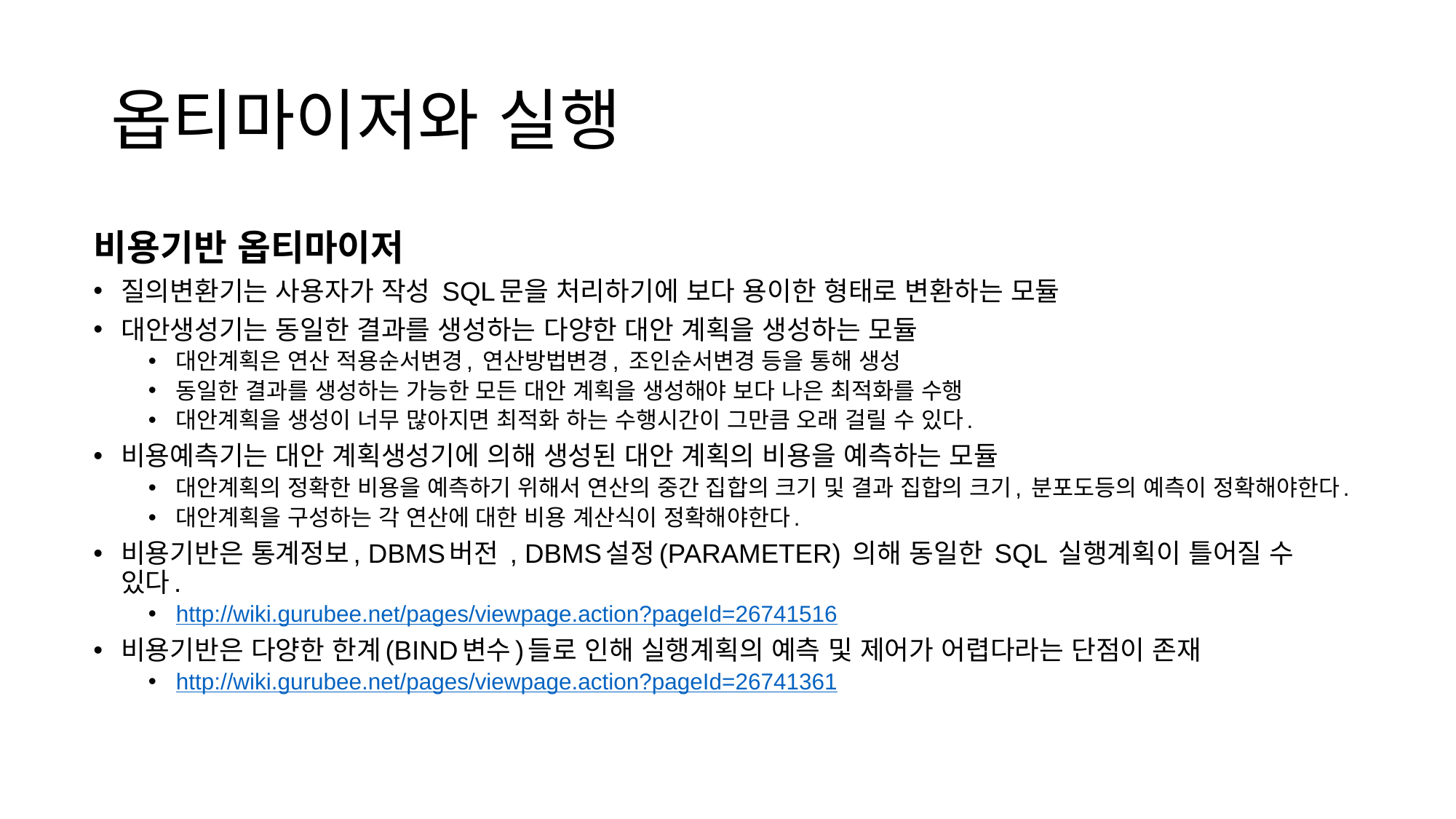

# 옵티마이저와 실행
비용기반 옵티마이저
질의변환기는 사용자가 작성 SQL문을 처리하기에 보다 용이한 형태로 변환하는 모듈
대안생성기는 동일한 결과를 생성하는 다양한 대안 계획을 생성하는 모듈
대안계획은 연산 적용순서변경, 연산방법변경, 조인순서변경 등을 통해 생성
동일한 결과를 생성하는 가능한 모든 대안 계획을 생성해야 보다 나은 최적화를 수행
대안계획을 생성이 너무 많아지면 최적화 하는 수행시간이 그만큼 오래 걸릴 수 있다.
비용예측기는 대안 계획생성기에 의해 생성된 대안 계획의 비용을 예측하는 모듈
대안계획의 정확한 비용을 예측하기 위해서 연산의 중간 집합의 크기 및 결과 집합의 크기, 분포도등의 예측이 정확해야한다.
대안계획을 구성하는 각 연산에 대한 비용 계산식이 정확해야한다.
비용기반은 통계정보, DBMS버전 , DBMS설정(PARAMETER) 의해 동일한 SQL 실행계획이 틀어질 수 있다.
http://wiki.gurubee.net/pages/viewpage.action?pageId=26741516
비용기반은 다양한 한계(BIND변수)들로 인해 실행계획의 예측 및 제어가 어렵다라는 단점이 존재
http://wiki.gurubee.net/pages/viewpage.action?pageId=26741361